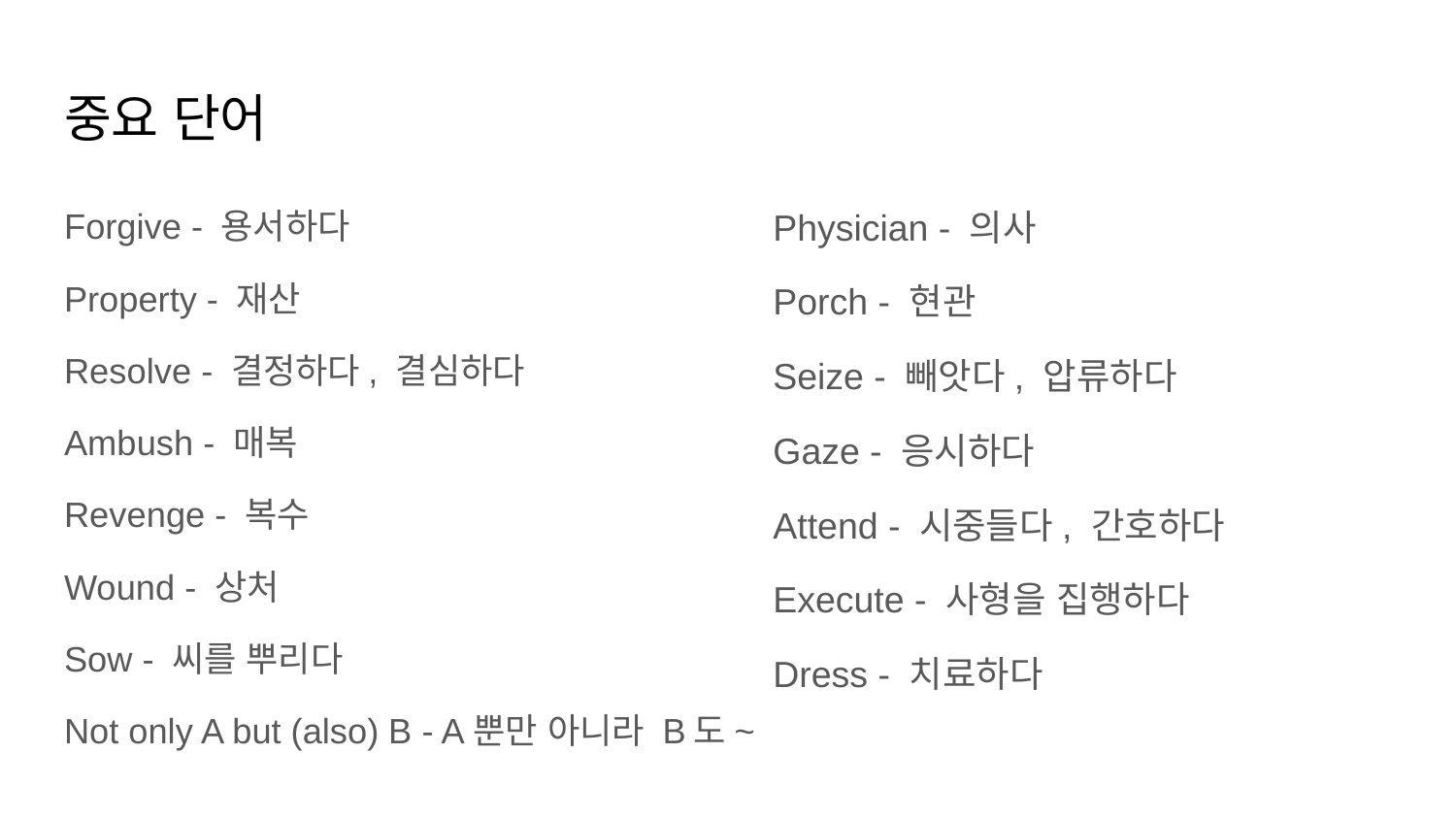

# 중요 단어
Forgive - 용서하다
Property - 재산
Resolve - 결정하다, 결심하다
Ambush - 매복
Revenge - 복수
Wound - 상처
Sow - 씨를 뿌리다
Not only A but (also) B - A뿐만 아니라 B도~
Physician - 의사
Porch - 현관
Seize - 빼앗다, 압류하다
Gaze - 응시하다
Attend - 시중들다, 간호하다
Execute - 사형을 집행하다
Dress - 치료하다